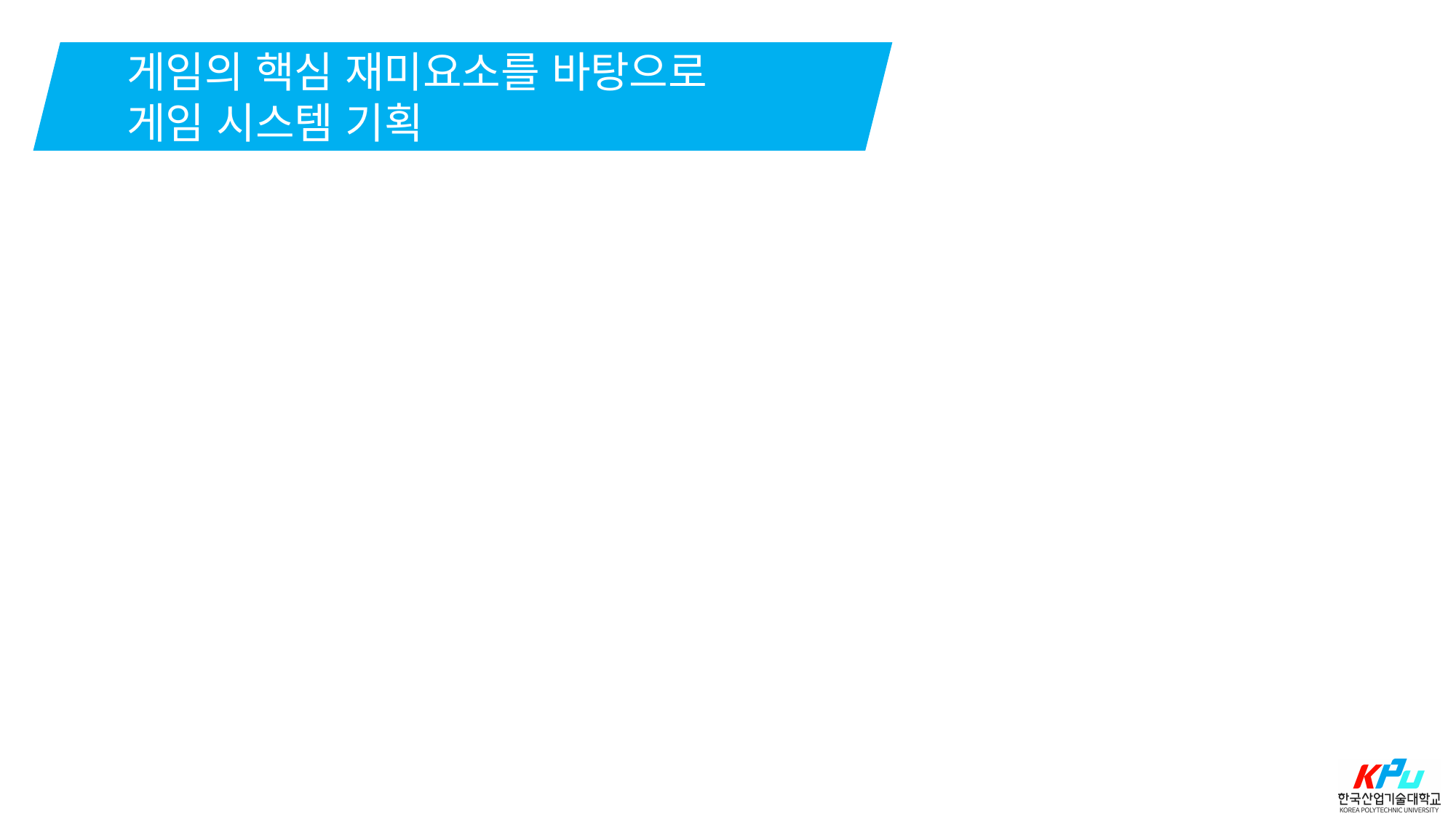

게임의 핵심 재미요소를 바탕으로
게임 시스템 기획